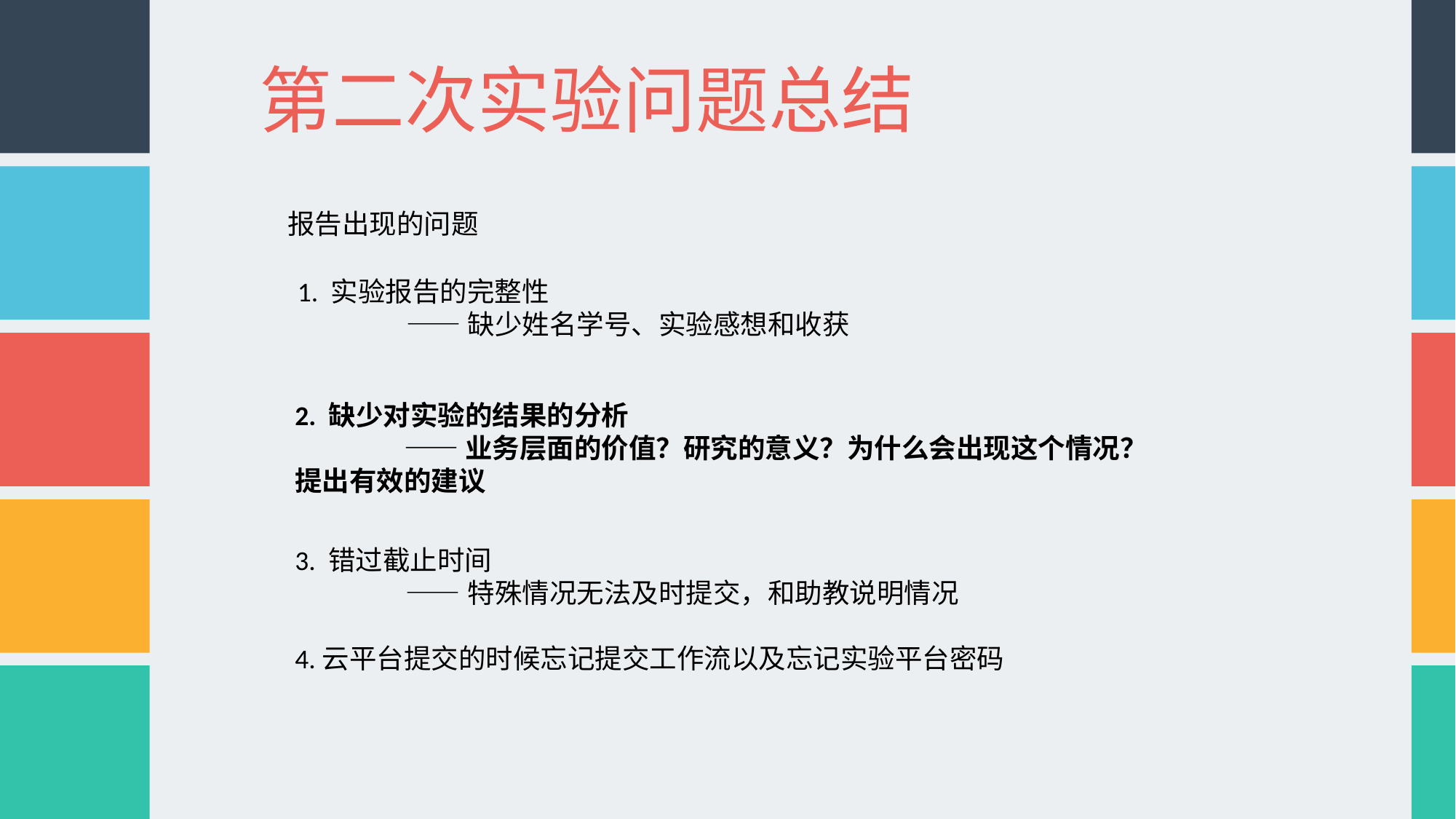

第二次实验问题总结

报告出现的问题

1. 实验报告的完整性
	——缺少姓名学号、实验感想和收获

2. 缺少对实验的结果的分析
	——业务层面的价值？研究的意义？为什么会出现这个情况？提出有效的建议

3. 错过截止时间
                  ——特殊情况无法及时提交，和助教说明情况

4.云平台提交的时候忘记提交工作流以及忘记实验平台密码